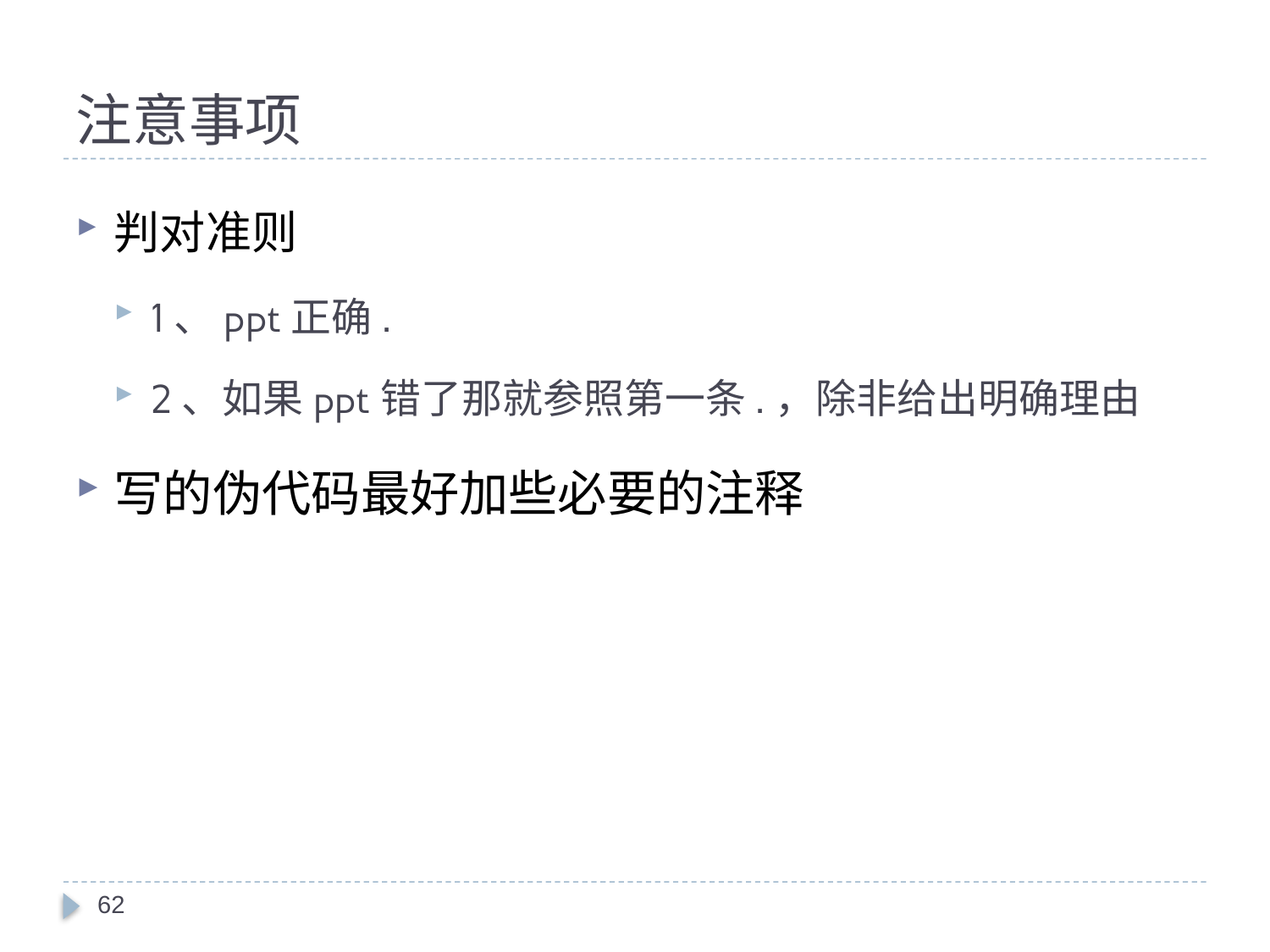

# 注意事项
判对准则
1、ppt正确.
2、如果ppt错了那就参照第一条.，除非给出明确理由
写的伪代码最好加些必要的注释
62